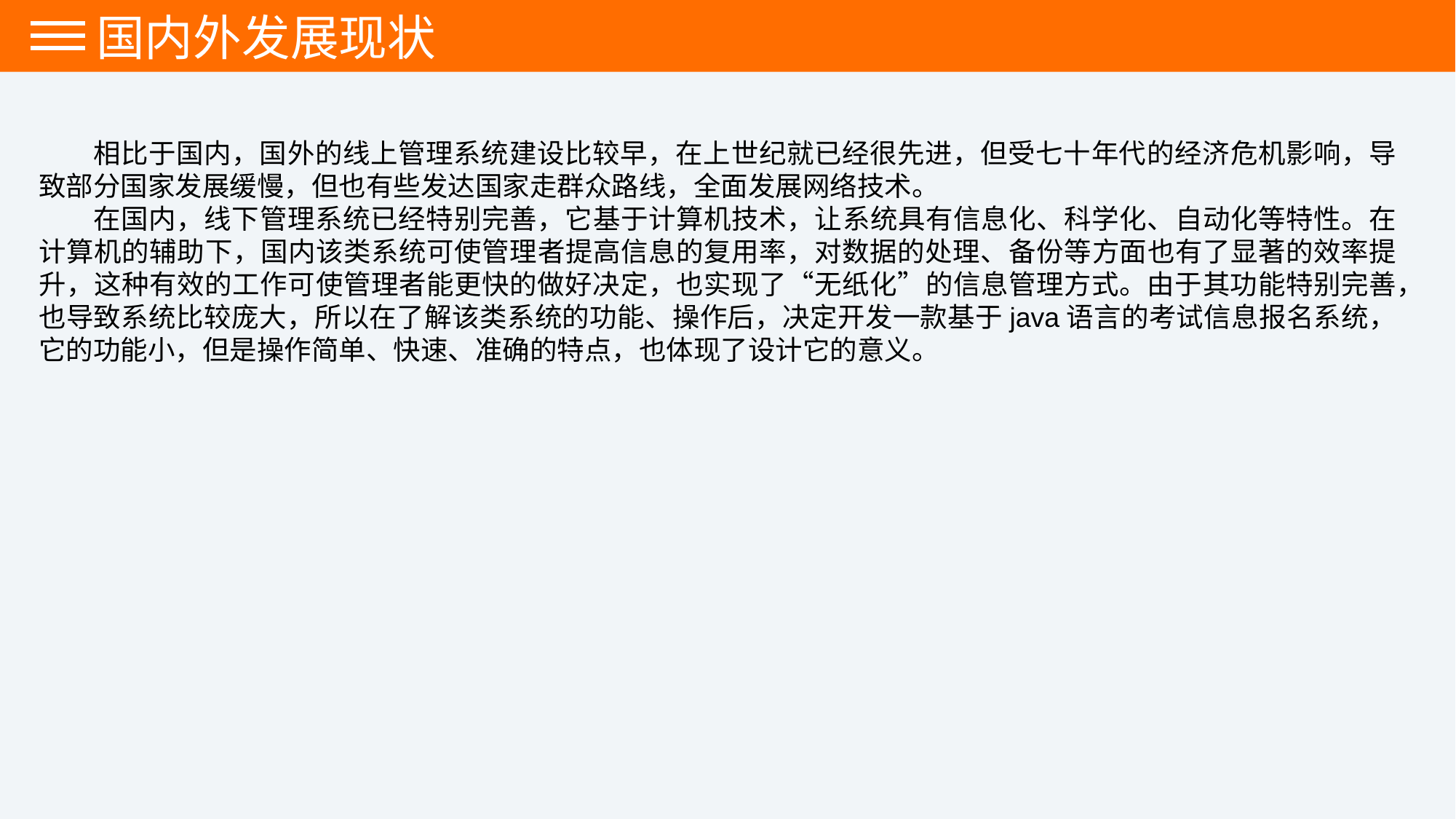

国内外发展现状
相比于国内，国外的线上管理系统建设比较早，在上世纪就已经很先进，但受七十年代的经济危机影响，导致部分国家发展缓慢，但也有些发达国家走群众路线，全面发展网络技术。
在国内，线下管理系统已经特别完善，它基于计算机技术，让系统具有信息化、科学化、自动化等特性。在计算机的辅助下，国内该类系统可使管理者提高信息的复用率，对数据的处理、备份等方面也有了显著的效率提升，这种有效的工作可使管理者能更快的做好决定，也实现了“无纸化”的信息管理方式。由于其功能特别完善，也导致系统比较庞大，所以在了解该类系统的功能、操作后，决定开发一款基于java语言的考试信息报名系统，它的功能小，但是操作简单、快速、准确的特点，也体现了设计它的意义。